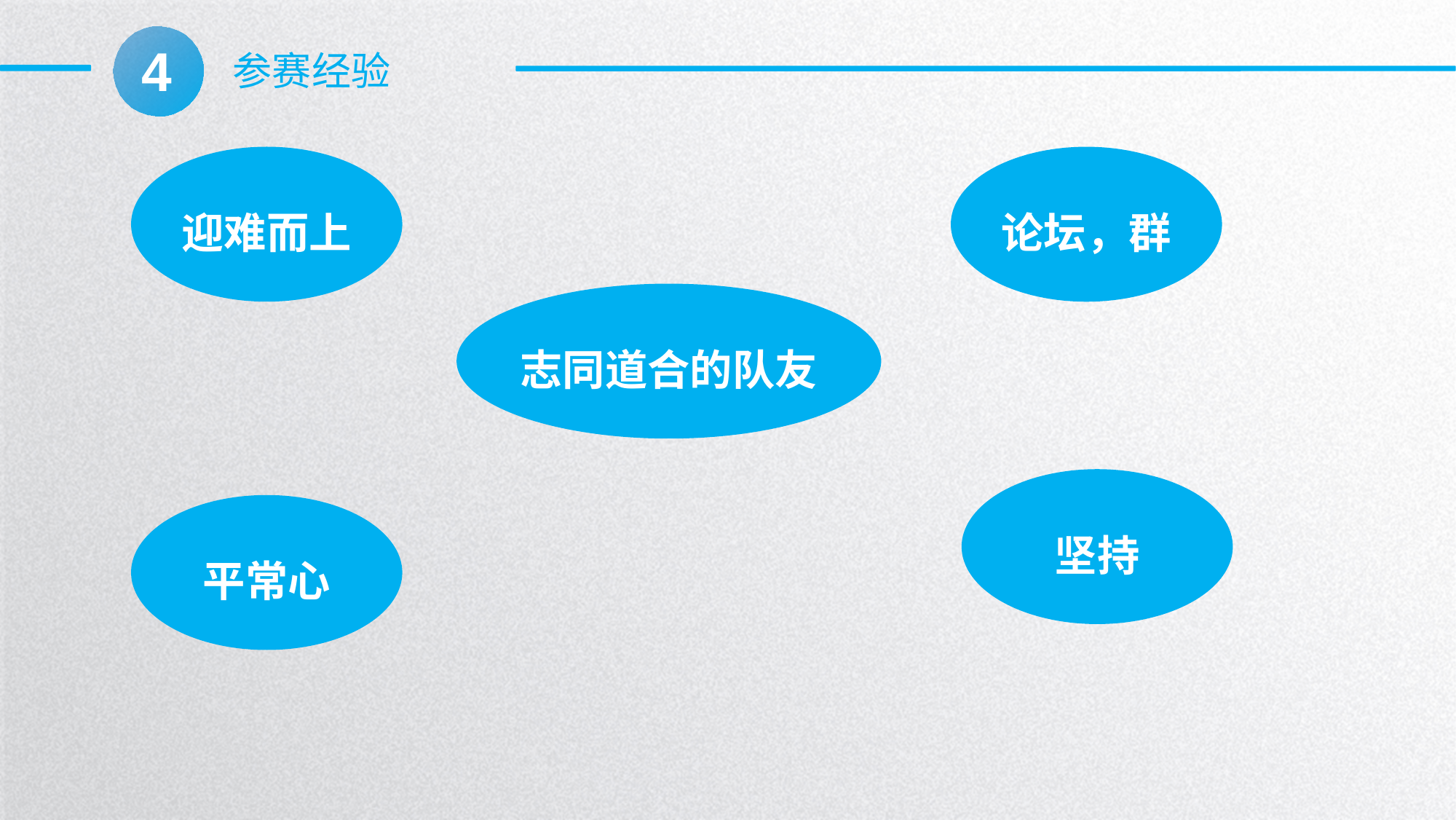

4
参赛经验

迎难而上
论坛，群
志同道合的队友
坚持
平常心